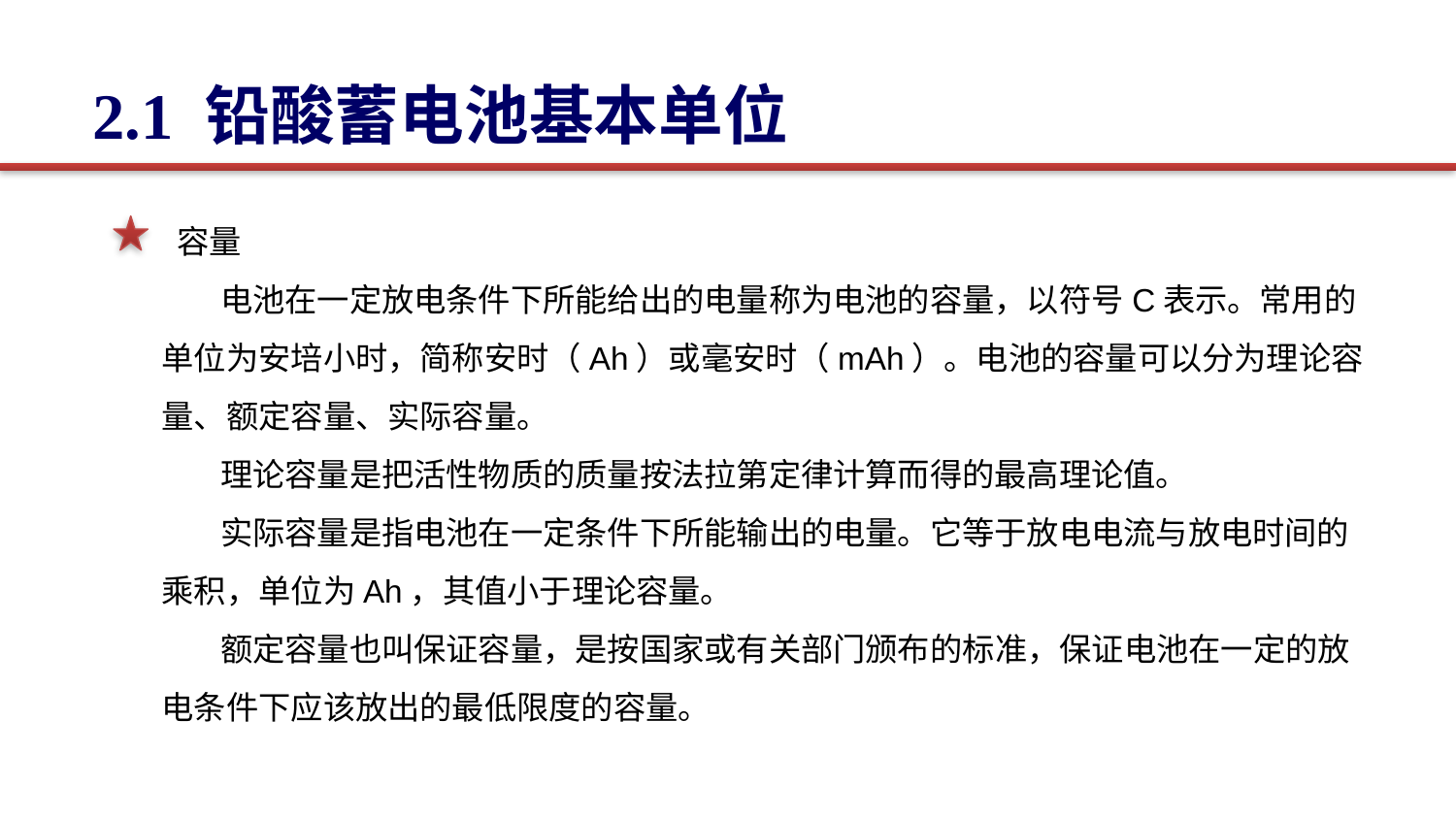

2.1 铅酸蓄电池基本单位

 容量
       电池在一定放电条件下所能给出的电量称为电池的容量，以符号C表示。常用的单位为安培小时，简称安时（Ah）或毫安时（mAh）。电池的容量可以分为理论容量、额定容量、实际容量。
       理论容量是把活性物质的质量按法拉第定律计算而得的最高理论值。
       实际容量是指电池在一定条件下所能输出的电量。它等于放电电流与放电时间的乘积，单位为Ah，其值小于理论容量。
       额定容量也叫保证容量，是按国家或有关部门颁布的标准，保证电池在一定的放电条件下应该放出的最低限度的容量。